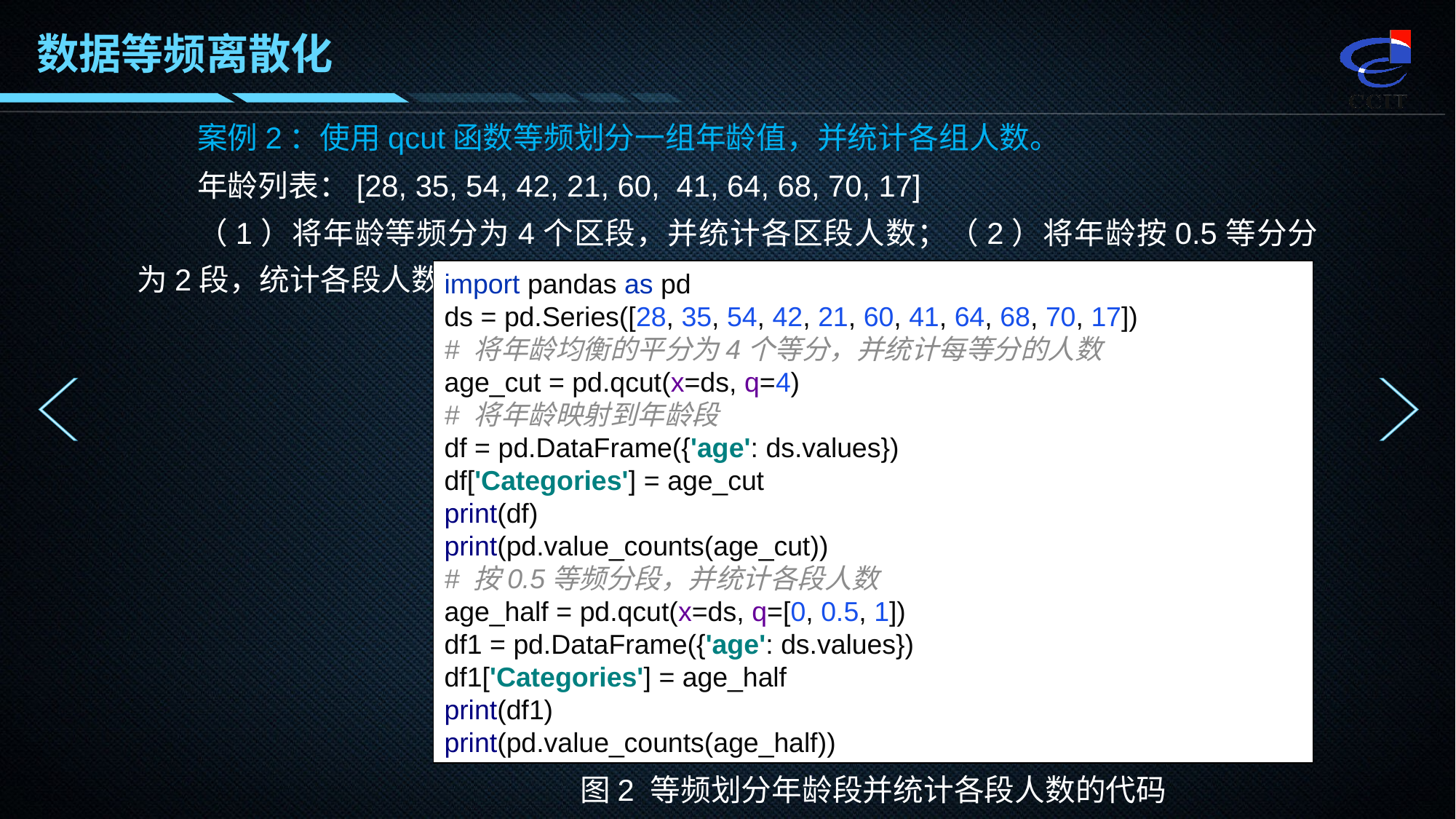

数据等频离散化
案例2：使用qcut函数等频划分一组年龄值，并统计各组人数。
年龄列表：[28, 35, 54, 42, 21, 60,  41, 64, 68, 70, 17]
（1）将年龄等频分为4个区段，并统计各区段人数；（2）将年龄按0.5等分分为2段，统计各段人数。
import pandas as pd
ds = pd.Series([28, 35, 54, 42, 21, 60, 41, 64, 68, 70, 17])
# 将年龄均衡的平分为4个等分，并统计每等分的人数
age_cut = pd.qcut(x=ds, q=4)
# 将年龄映射到年龄段
df = pd.DataFrame({'age': ds.values})
df['Categories'] = age_cut
print(df)
print(pd.value_counts(age_cut))
# 按0.5等频分段，并统计各段人数
age_half = pd.qcut(x=ds, q=[0, 0.5, 1])
df1 = pd.DataFrame({'age': ds.values})
df1['Categories'] = age_half
print(df1)
print(pd.value_counts(age_half))
图2 等频划分年龄段并统计各段人数的代码